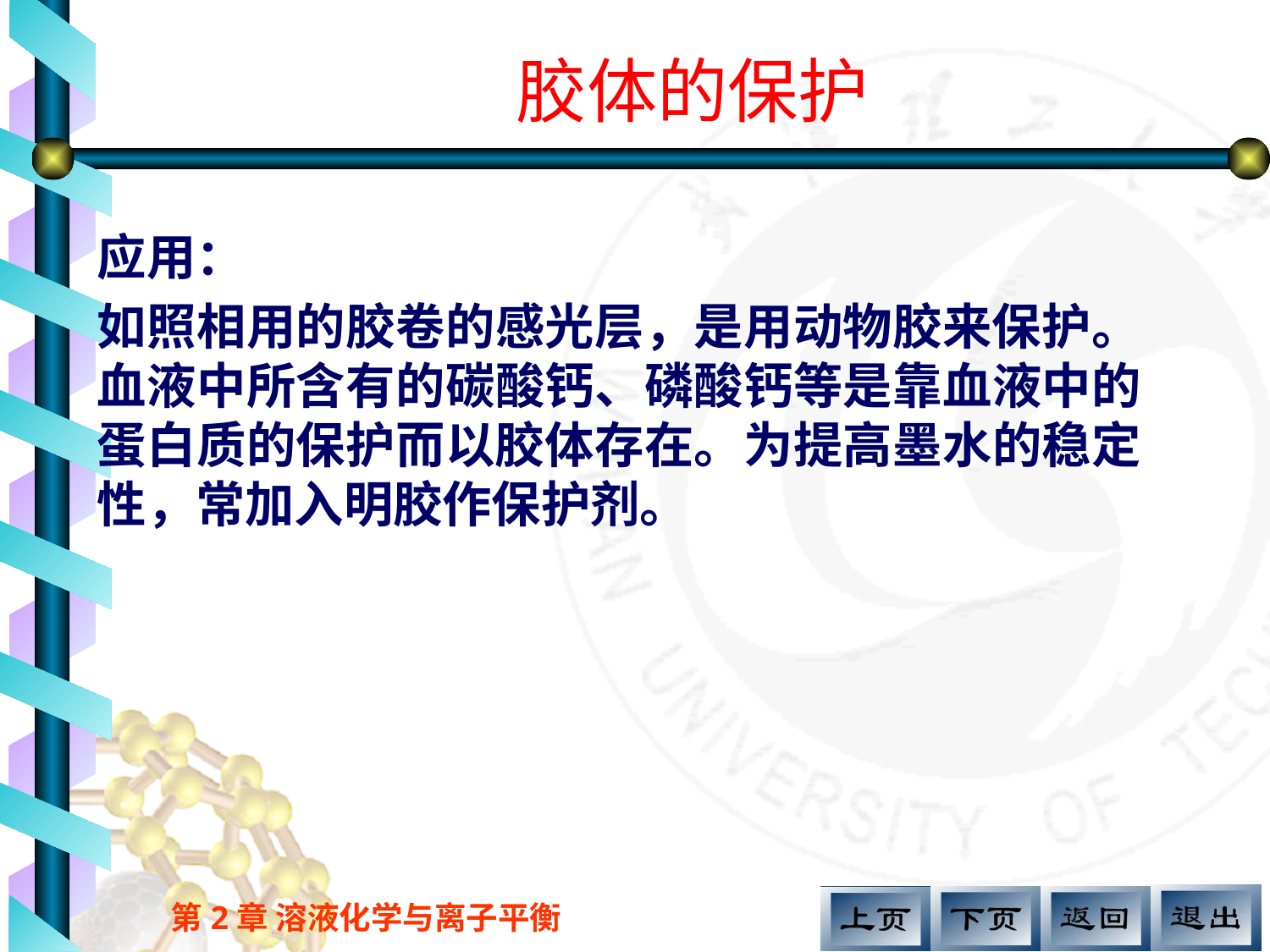

# 胶体的保护
应用：
如照相用的胶卷的感光层，是用动物胶来保护。血液中所含有的碳酸钙、磷酸钙等是靠血液中的蛋白质的保护而以胶体存在。为提高墨水的稳定性，常加入明胶作保护剂。